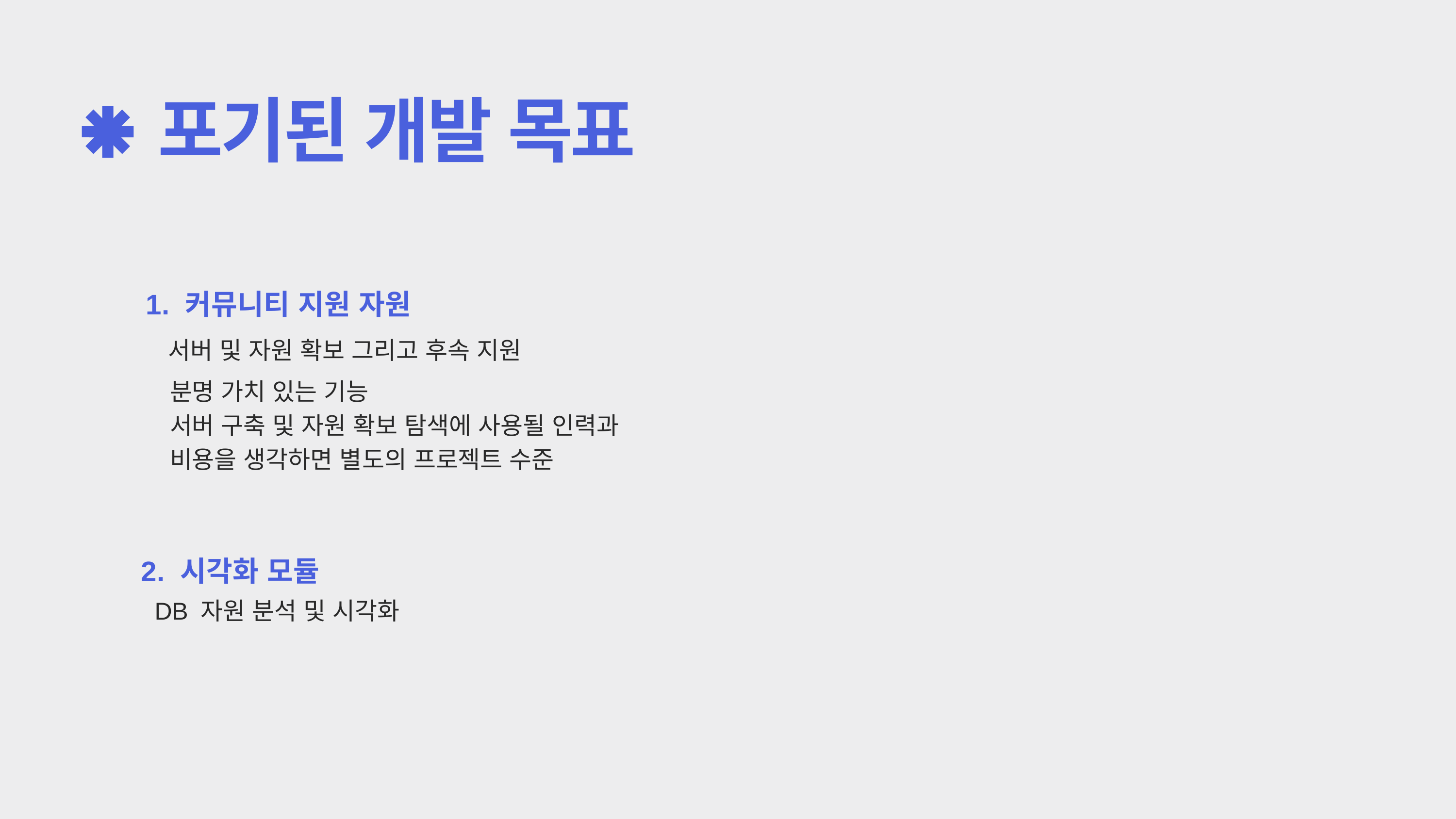

포기된 개발 목표

1. 커뮤니티 지원 자원
   서버 및 자원 확보 그리고 후속 지원
분명 가치 있는 기능
서버 구축 및 자원 확보 탐색에 사용될 인력과 비용을 생각하면 별도의 프로젝트 수준
2. 시각화 모듈
  DB 자원 분석 및 시각화